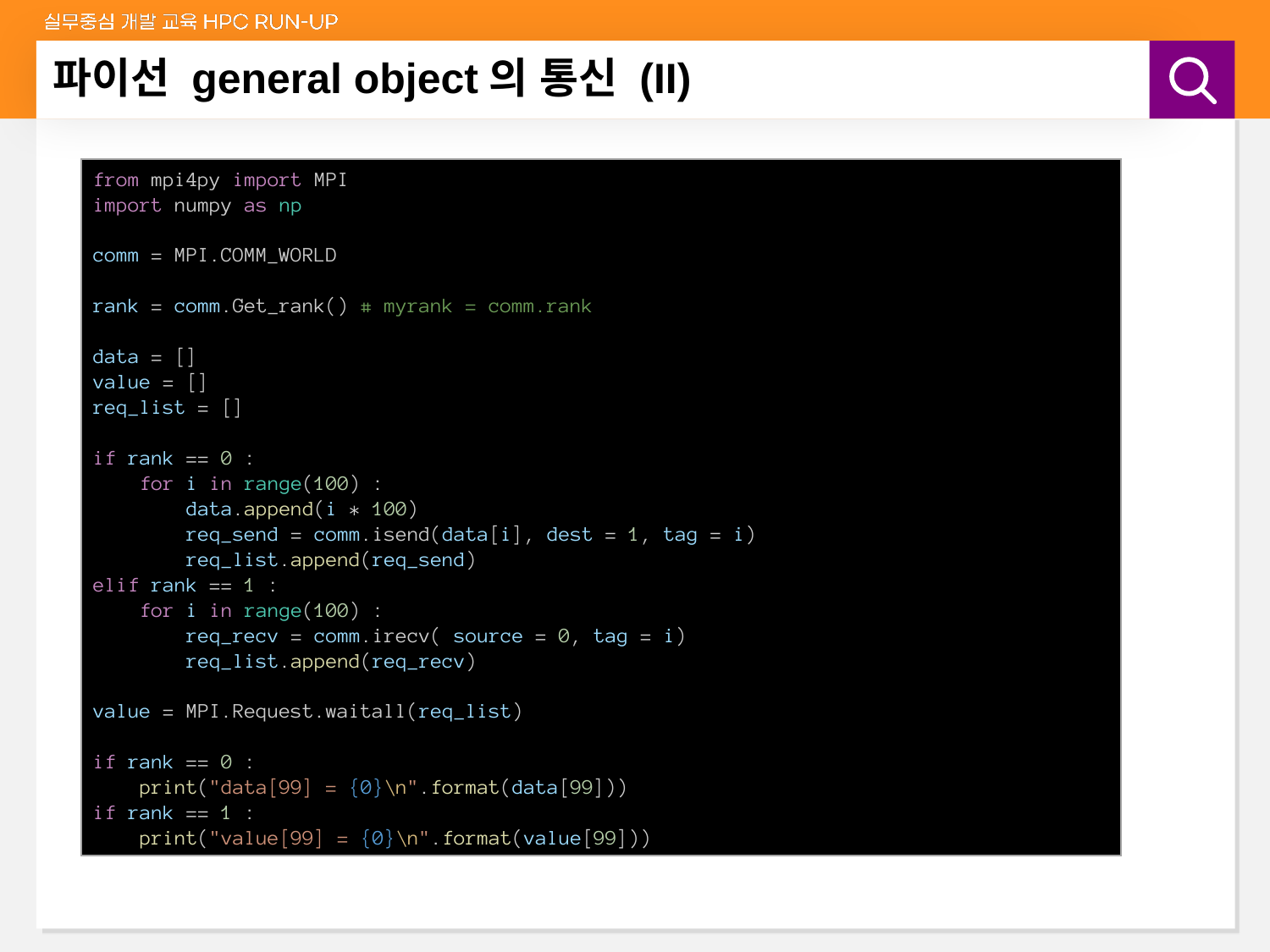

# 파이선 general object의 통신 (II)
from mpi4py import MPI
import numpy as np
comm = MPI.COMM_WORLD
rank = comm.Get_rank() # myrank = comm.rank
data = []
value = []
req_list = []
if rank == 0 :
    for i in range(100) :
        data.append(i * 100)
        req_send = comm.isend(data[i], dest = 1, tag = i)
        req_list.append(req_send)
elif rank == 1 :
    for i in range(100) :
        req_recv = comm.irecv( source = 0, tag = i)
        req_list.append(req_recv)
value = MPI.Request.waitall(req_list)
if rank == 0 :
    print("data[99] = {0}\n".format(data[99]))
if rank == 1 :
    print("value[99] = {0}\n".format(value[99]))